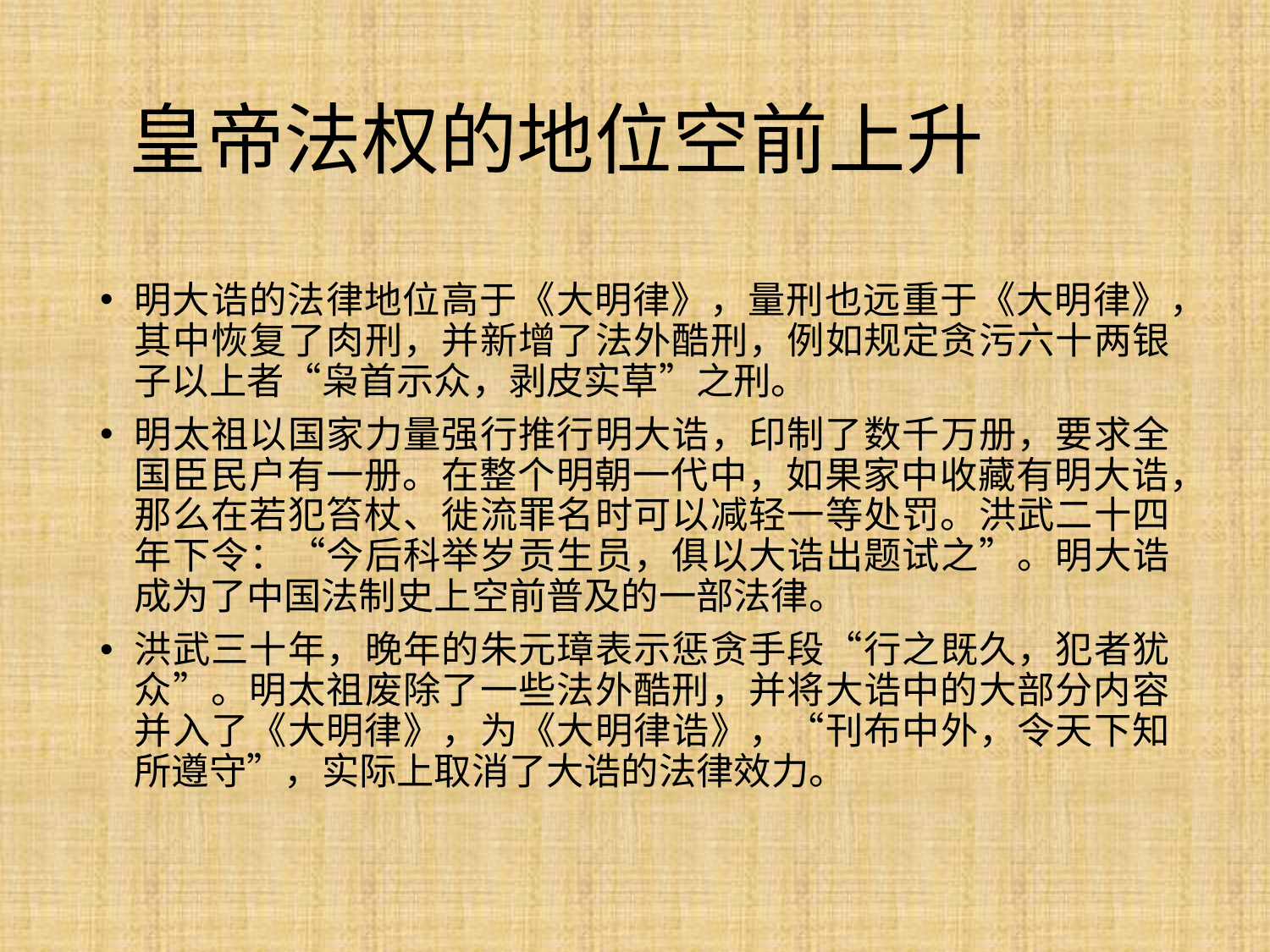

# 皇帝法权的地位空前上升
明大诰的法律地位高于《大明律》，量刑也远重于《大明律》，其中恢复了肉刑，并新增了法外酷刑，例如规定贪污六十两银子以上者“枭首示众，剥皮实草”之刑。
明太祖以国家力量强行推行明大诰，印制了数千万册，要求全国臣民户有一册。在整个明朝一代中，如果家中收藏有明大诰，那么在若犯笞杖、徙流罪名时可以减轻一等处罚。洪武二十四年下令：“今后科举岁贡生员，俱以大诰出题试之”。明大诰成为了中国法制史上空前普及的一部法律。
洪武三十年，晚年的朱元璋表示惩贪手段“行之既久，犯者犹众”。明太祖废除了一些法外酷刑，并将大诰中的大部分内容并入了《大明律》，为《大明律诰》，“刊布中外，令天下知所遵守”，实际上取消了大诰的法律效力。